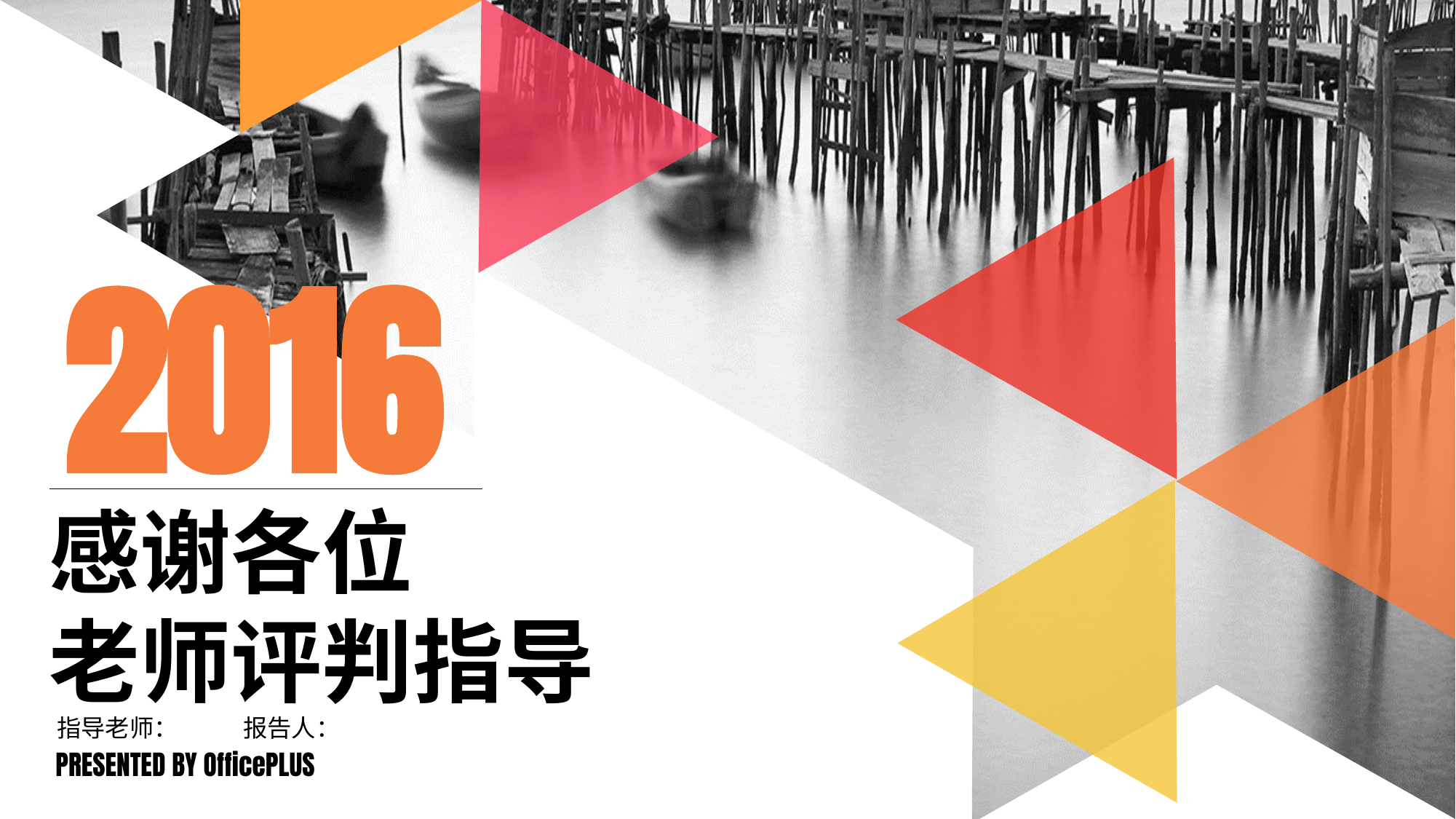

2016

感谢各位
老师评判指导

指导老师：            报告人：
PRESENTED BY OfficePLUS